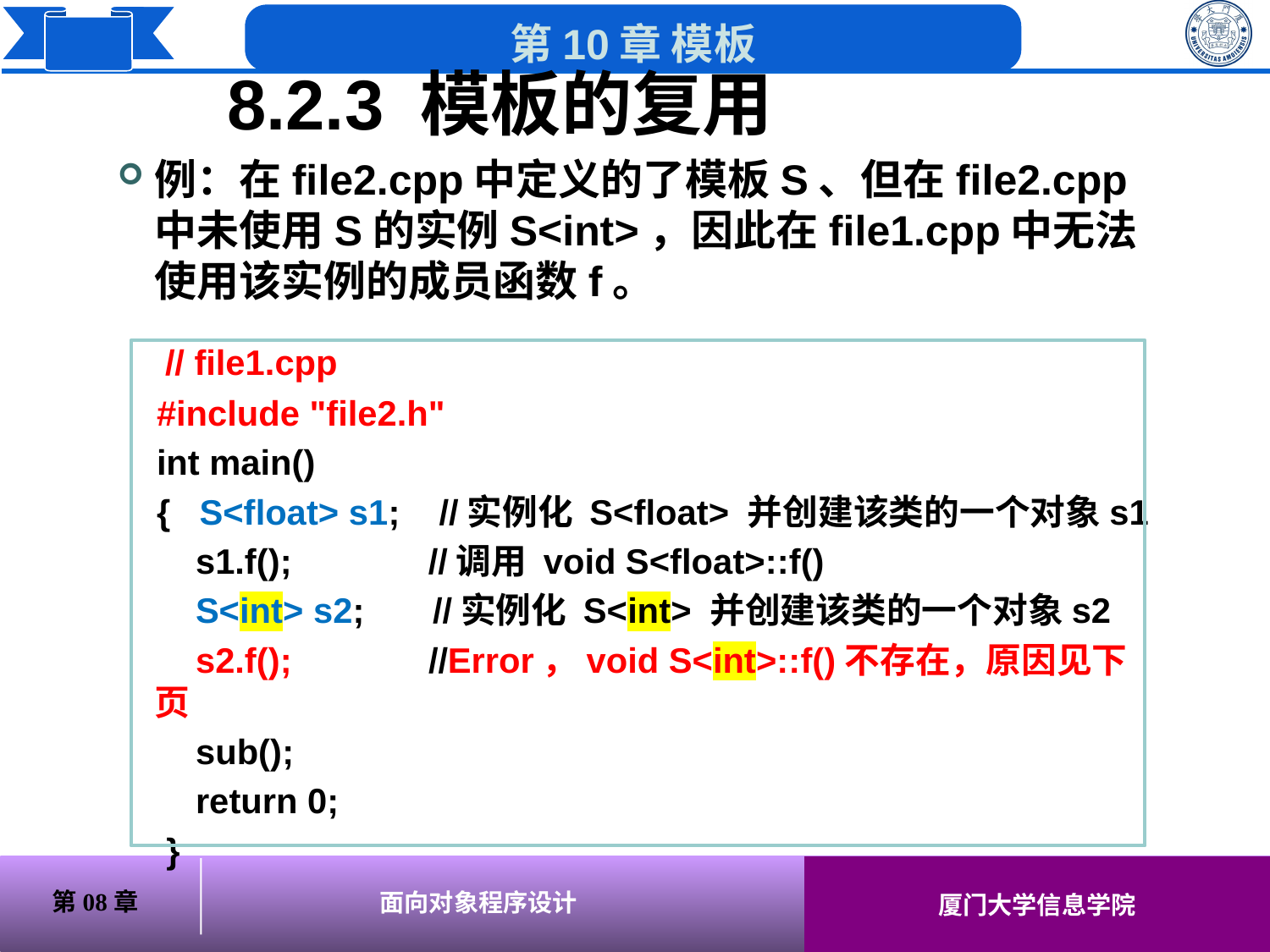

8.2.3 模板的复用
# 例：在file2.cpp中定义的了模板S、但在file2.cpp中未使用S的实例S<int>，因此在file1.cpp中无法使用该实例的成员函数f。

    // file1.cpp
    #include "file2.h"
    int main()
    {   S<float> s1;    //实例化 S<float> 并创建该类的一个对象s1
        s1.f();              //调用 void S<float>::f()
        S<int> s2;       //实例化 S<int> 并创建该类的一个对象s2
        s2.f();              //Error，void S<int>::f()不存在，原因见下页
        sub();
        return 0;
     }

26